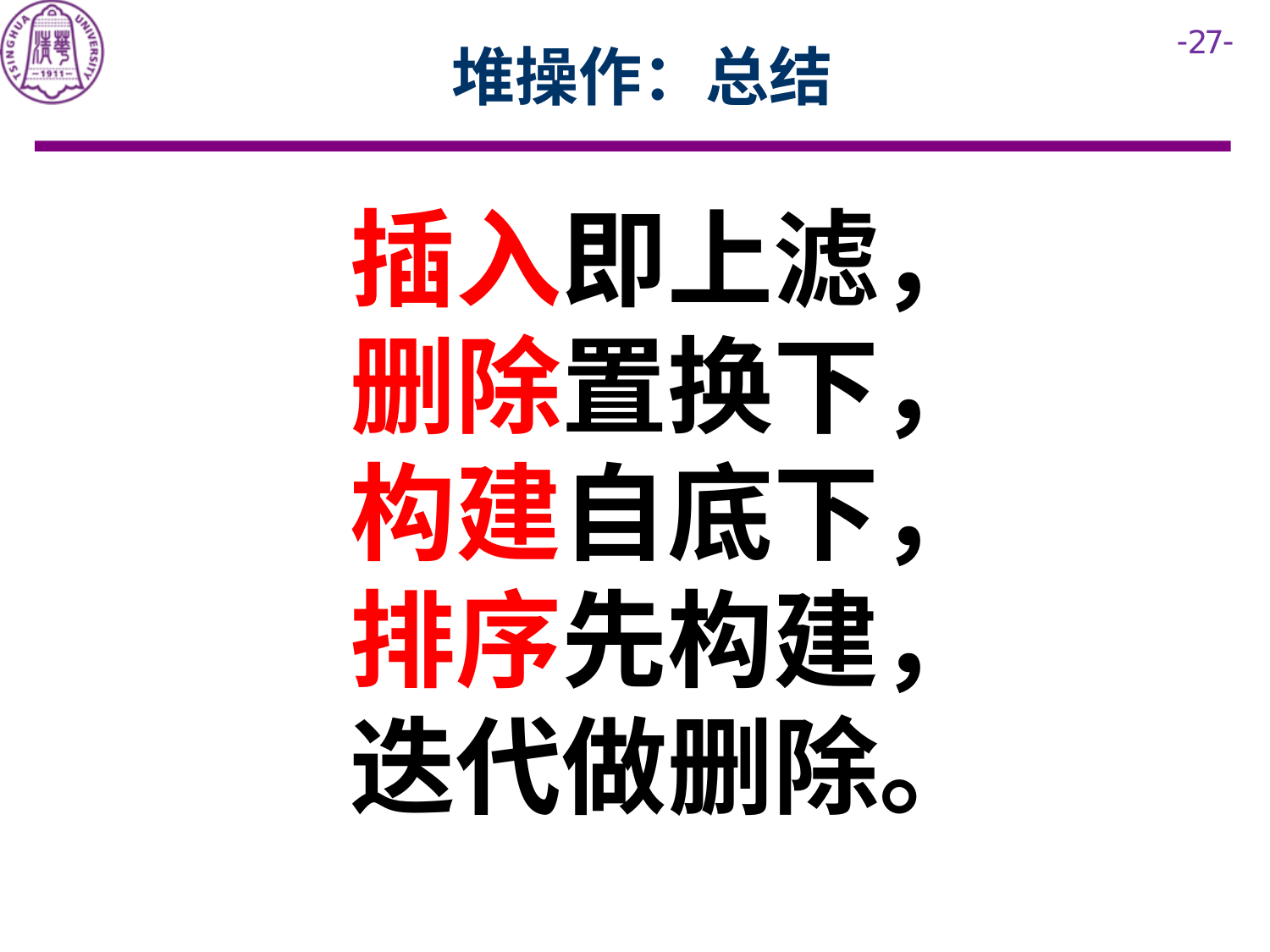

# 堆操作：总结
插入即上滤，
删除置换下，
构建自底下，
排序先构建，
迭代做删除。